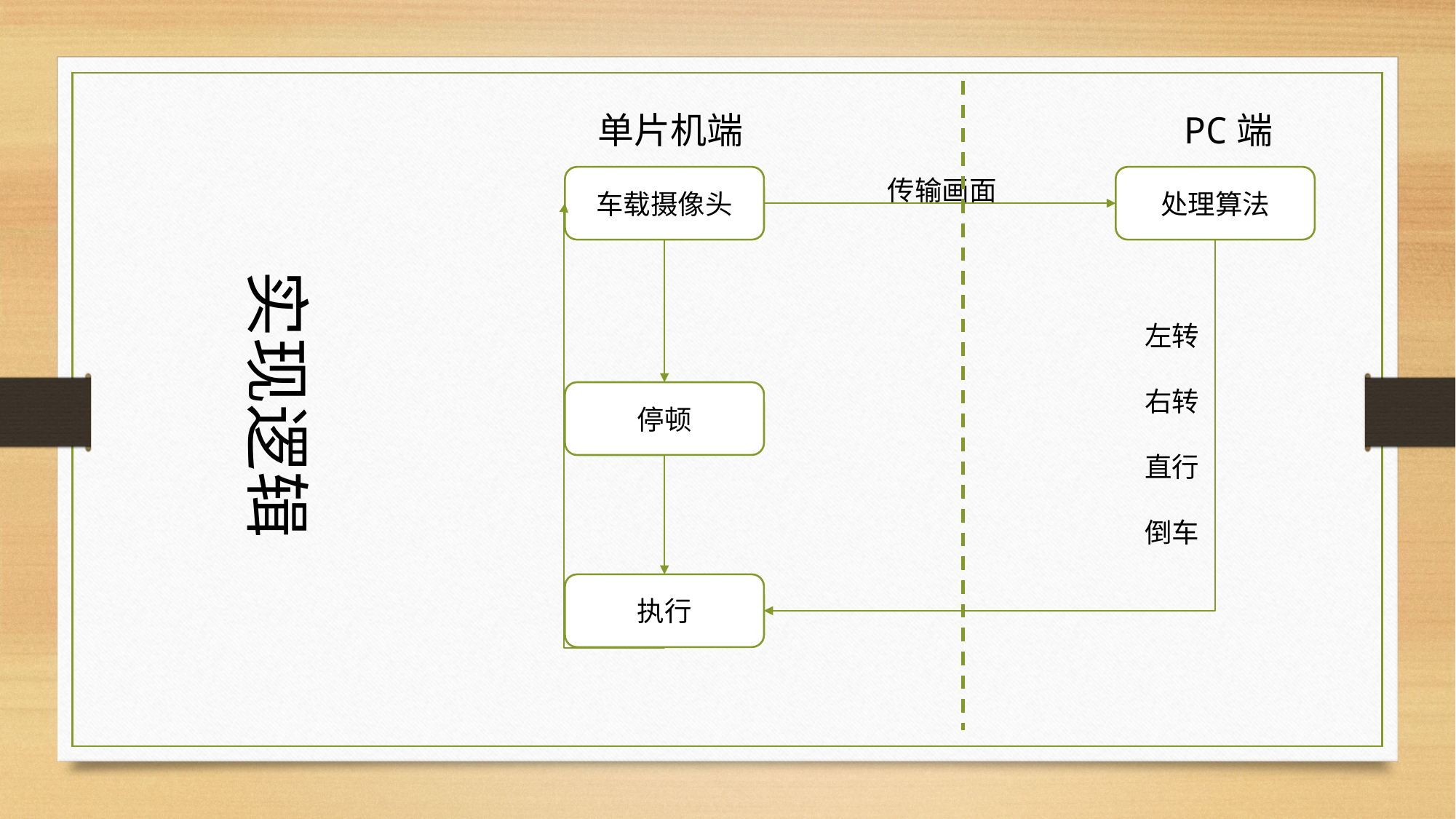

单片机端
车载摄像头
处理算法
传输画面
左转

右转

直行

倒车
停顿
执行
PC端
实现逻辑